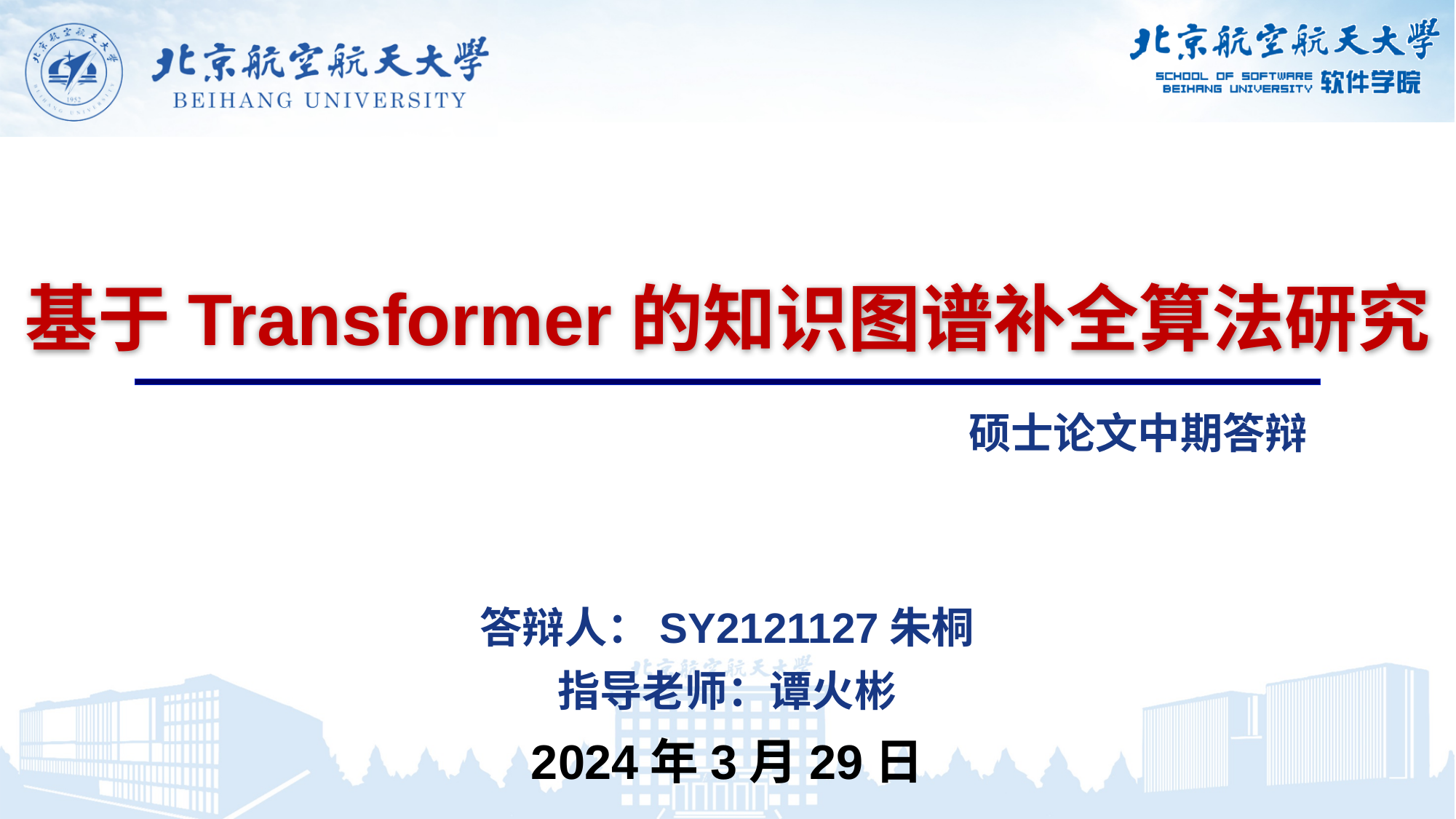

基于Transformer的知识图谱补全算法研究

硕士论文中期答辩
答辩人：SY2121127朱桐
指导老师：谭火彬
2024年3月29日